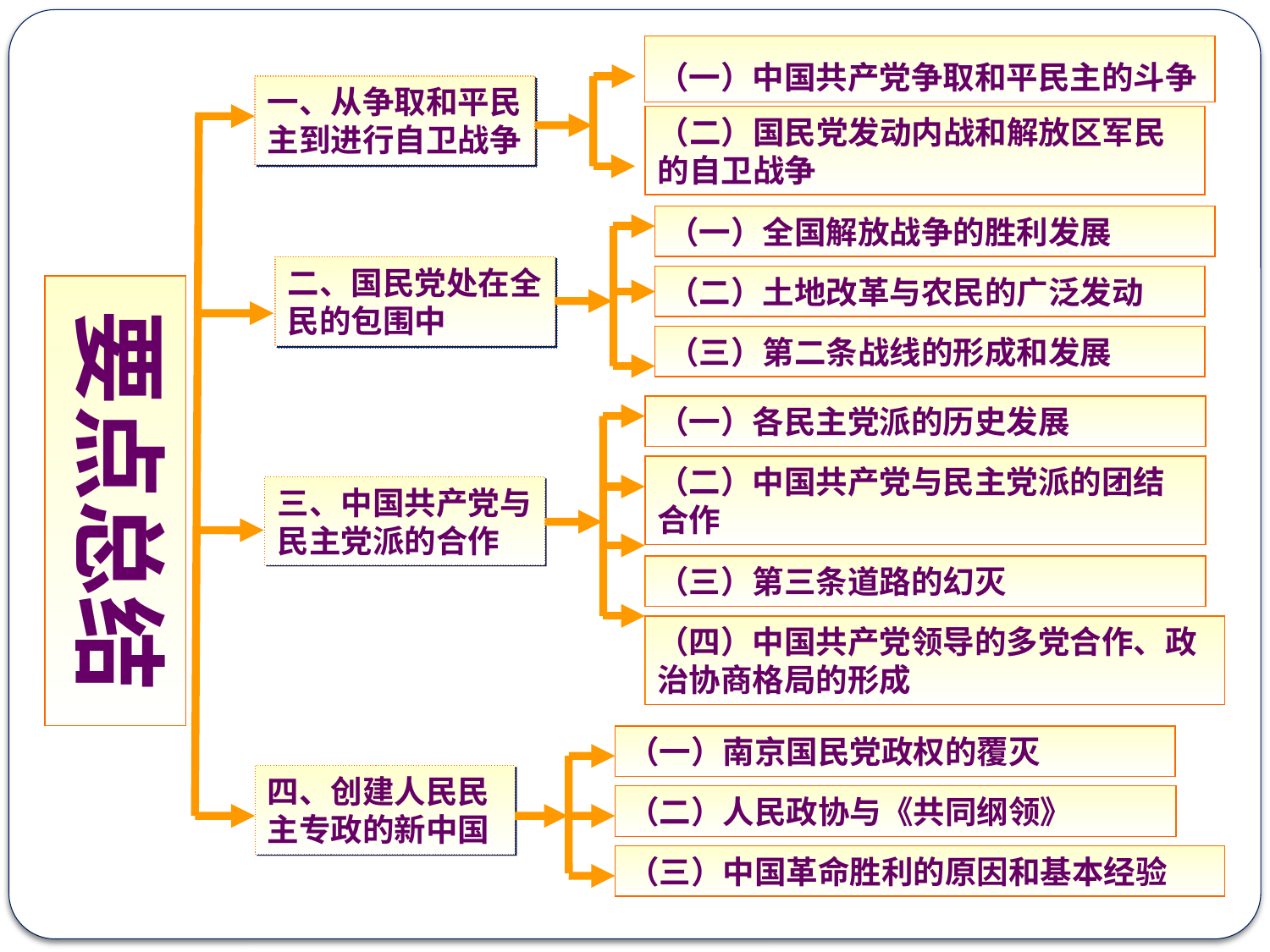

（一）中国共产党争取和平民主的斗争
一、从争取和平民主到进行自卫战争

（二）国民党发动内战和解放区军民的自卫战争

（一）全国解放战争的胜利发展

二、国民党处在全民的包围中
（二）土地改革与农民的广泛发动
要点总结
（三）第二条战线的形成和发展
（一）各民主党派的历史发展

（二）中国共产党与民主党派的团结合作
三、中国共产党与民主党派的合作
（三）第三条道路的幻灭
（四）中国共产党领导的多党合作、政治协商格局的形成
（一）南京国民党政权的覆灭

四、创建人民民主专政的新中国
（二）人民政协与《共同纲领》
（三）中国革命胜利的原因和基本经验